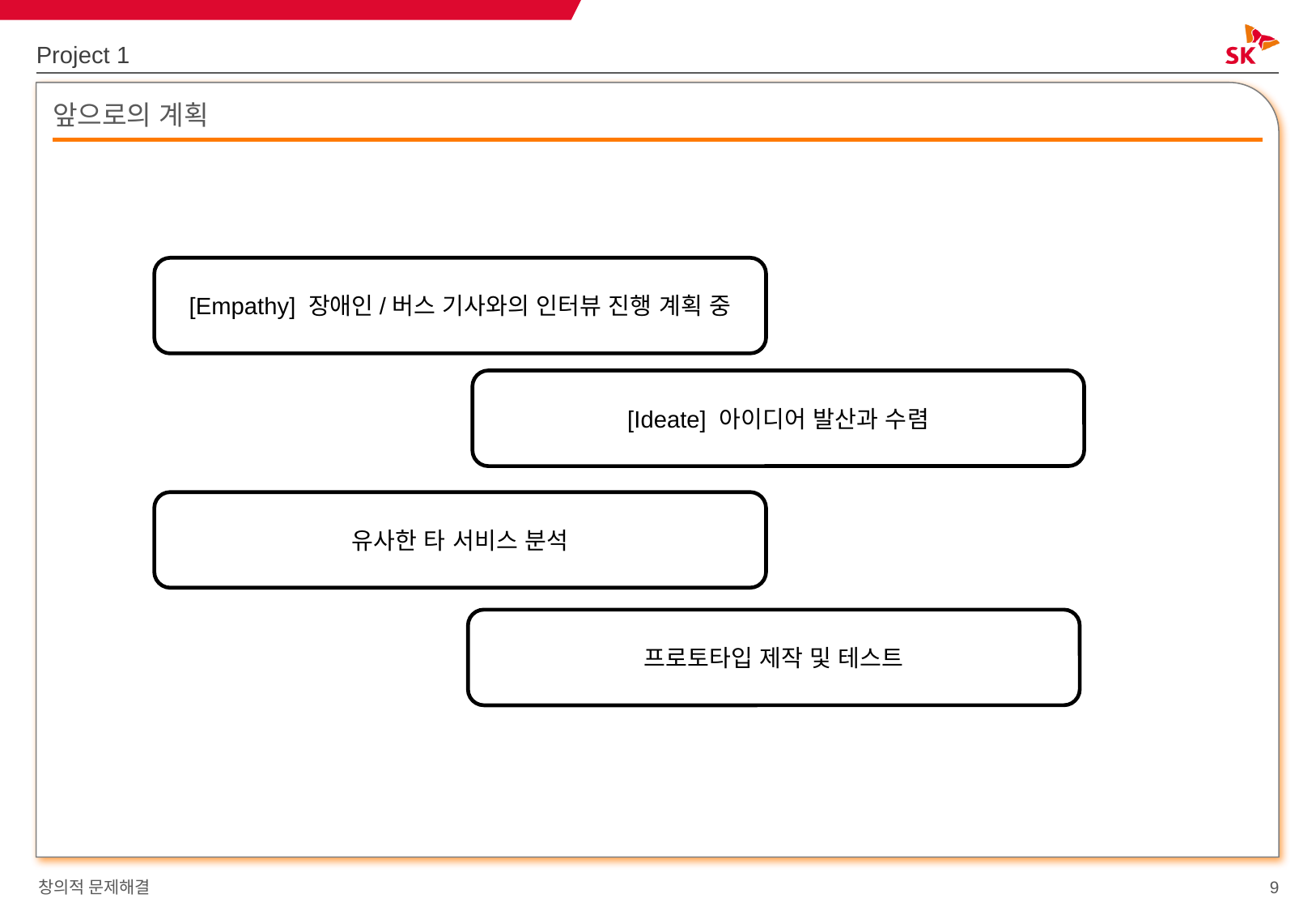

Project 1
# 앞으로의 계획
[Empathy] 장애인/버스 기사와의 인터뷰 진행 계획 중
[Ideate] 아이디어 발산과 수렴
유사한 타 서비스 분석
프로토타입 제작 및 테스트